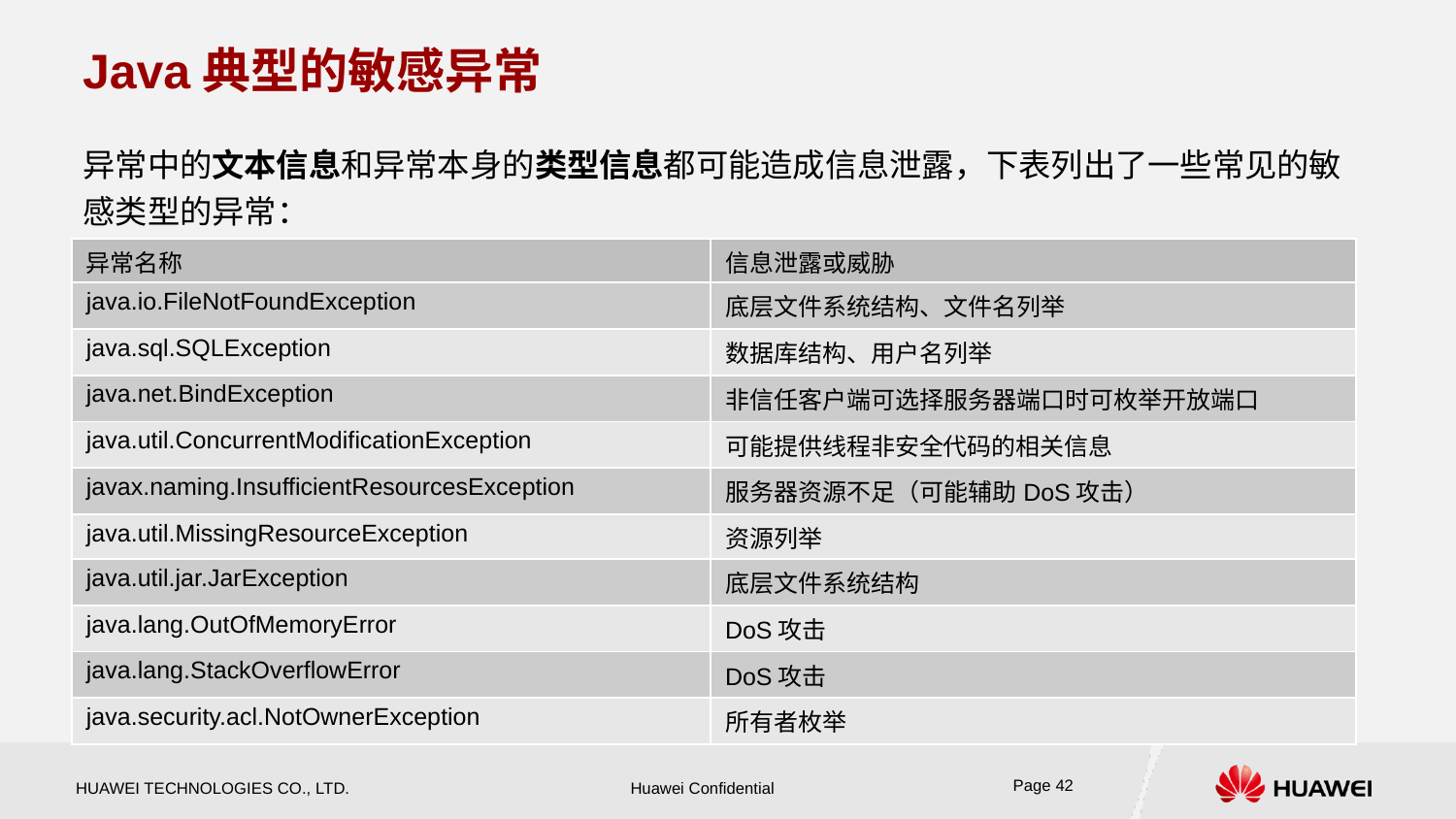

# Java典型的敏感异常
异常中的文本信息和异常本身的类型信息都可能造成信息泄露，下表列出了一些常见的敏感类型的异常：
| 异常名称 | 信息泄露或威胁 |
| --- | --- |
| java.io.FileNotFoundException | 底层文件系统结构、文件名列举 |
| java.sql.SQLException | 数据库结构、用户名列举 |
| java.net.BindException | 非信任客户端可选择服务器端口时可枚举开放端口 |
| java.util.ConcurrentModificationException | 可能提供线程非安全代码的相关信息 |
| javax.naming.InsufficientResourcesException | 服务器资源不足（可能辅助DoS攻击） |
| java.util.MissingResourceException | 资源列举 |
| java.util.jar.JarException | 底层文件系统结构 |
| java.lang.OutOfMemoryError | DoS攻击 |
| java.lang.StackOverflowError | DoS攻击 |
| java.security.acl.NotOwnerException | 所有者枚举 |